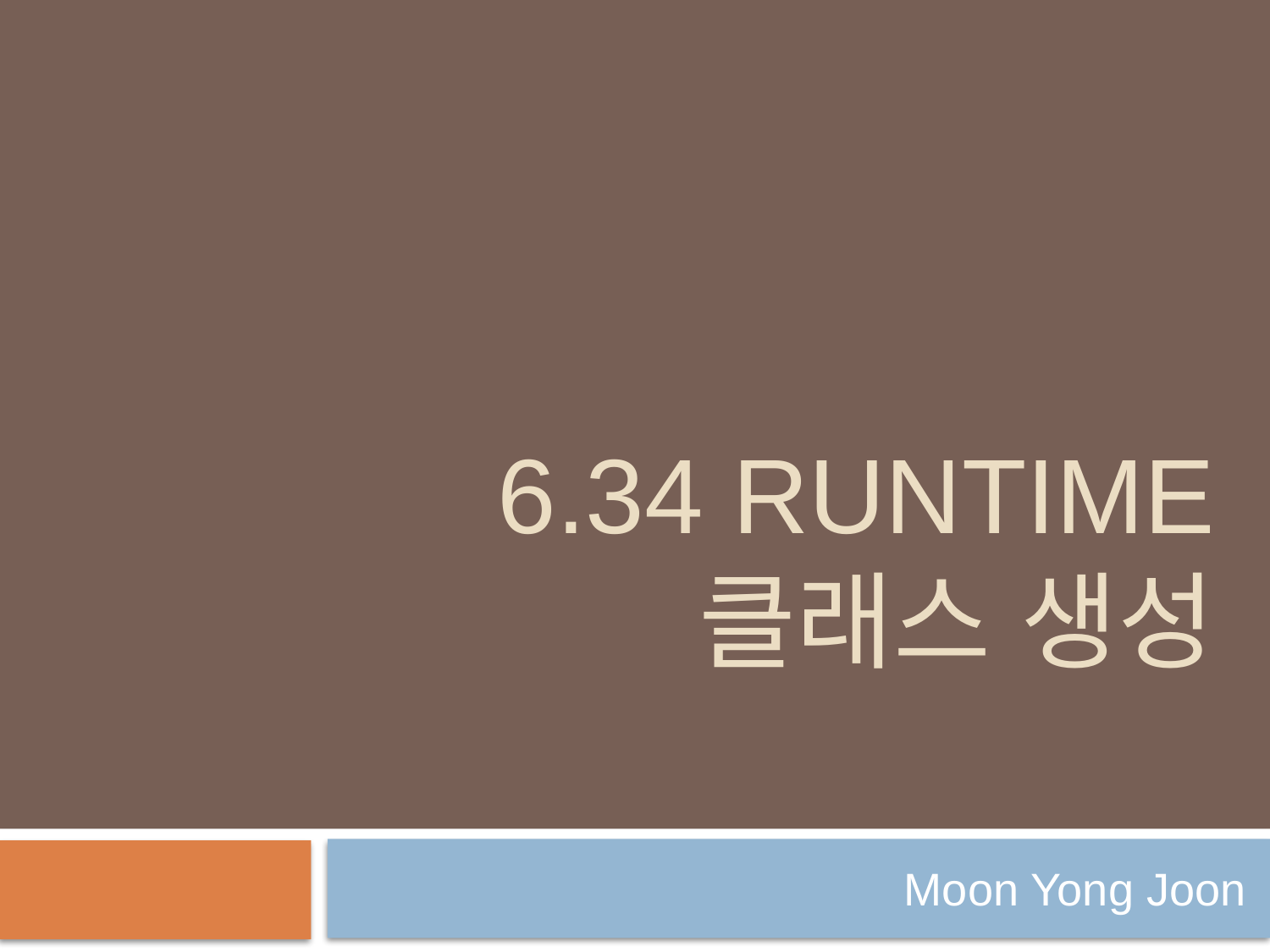

# 6.34 Runtime 클래스 생성
Moon Yong Joon